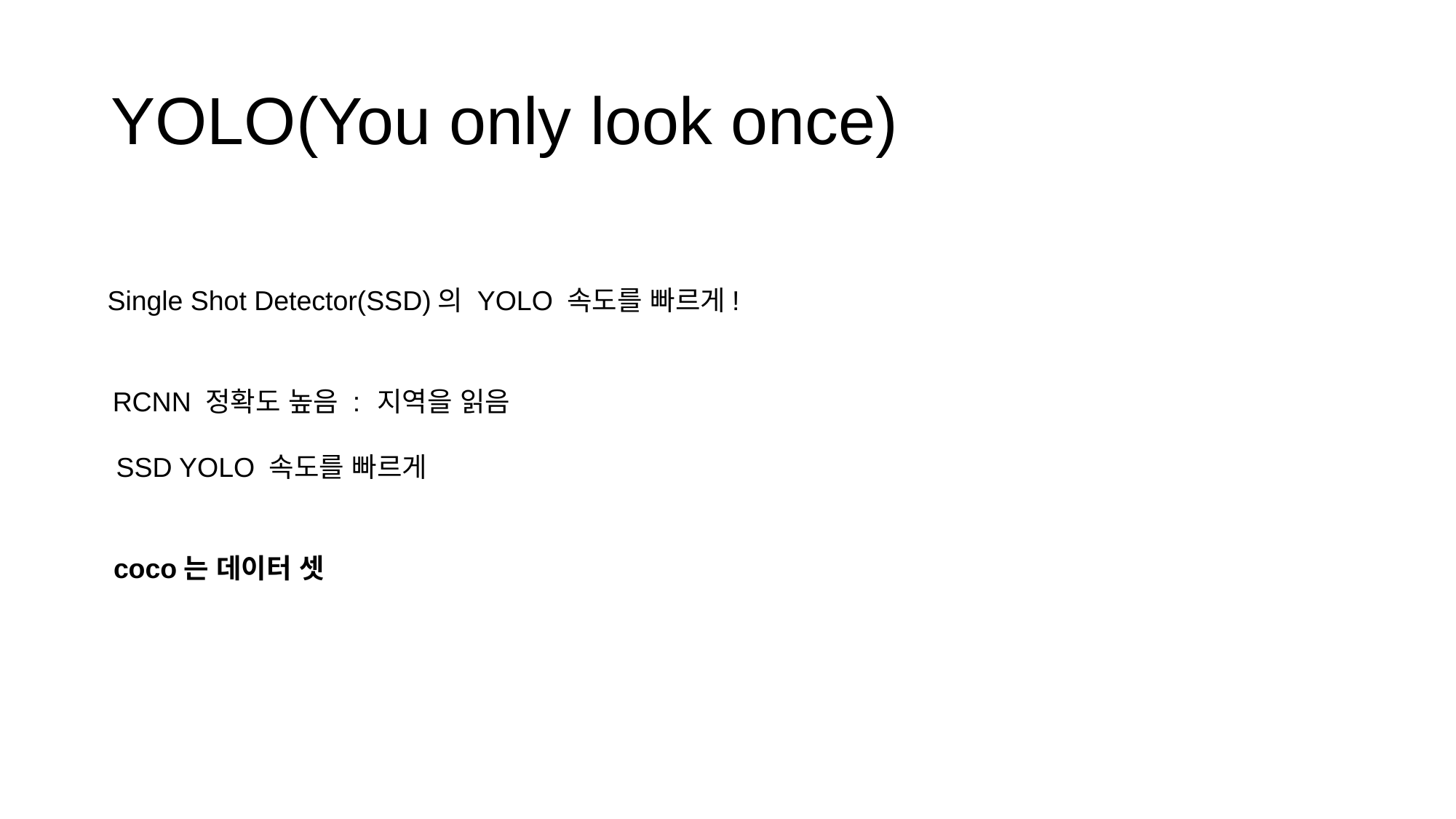

# YOLO(You only look once)
Single Shot Detector(SSD)의 YOLO 속도를 빠르게!
RCNN 정확도 높음 :
지역을 읽음
SSD YOLO 속도를 빠르게
coco는 데이터 셋